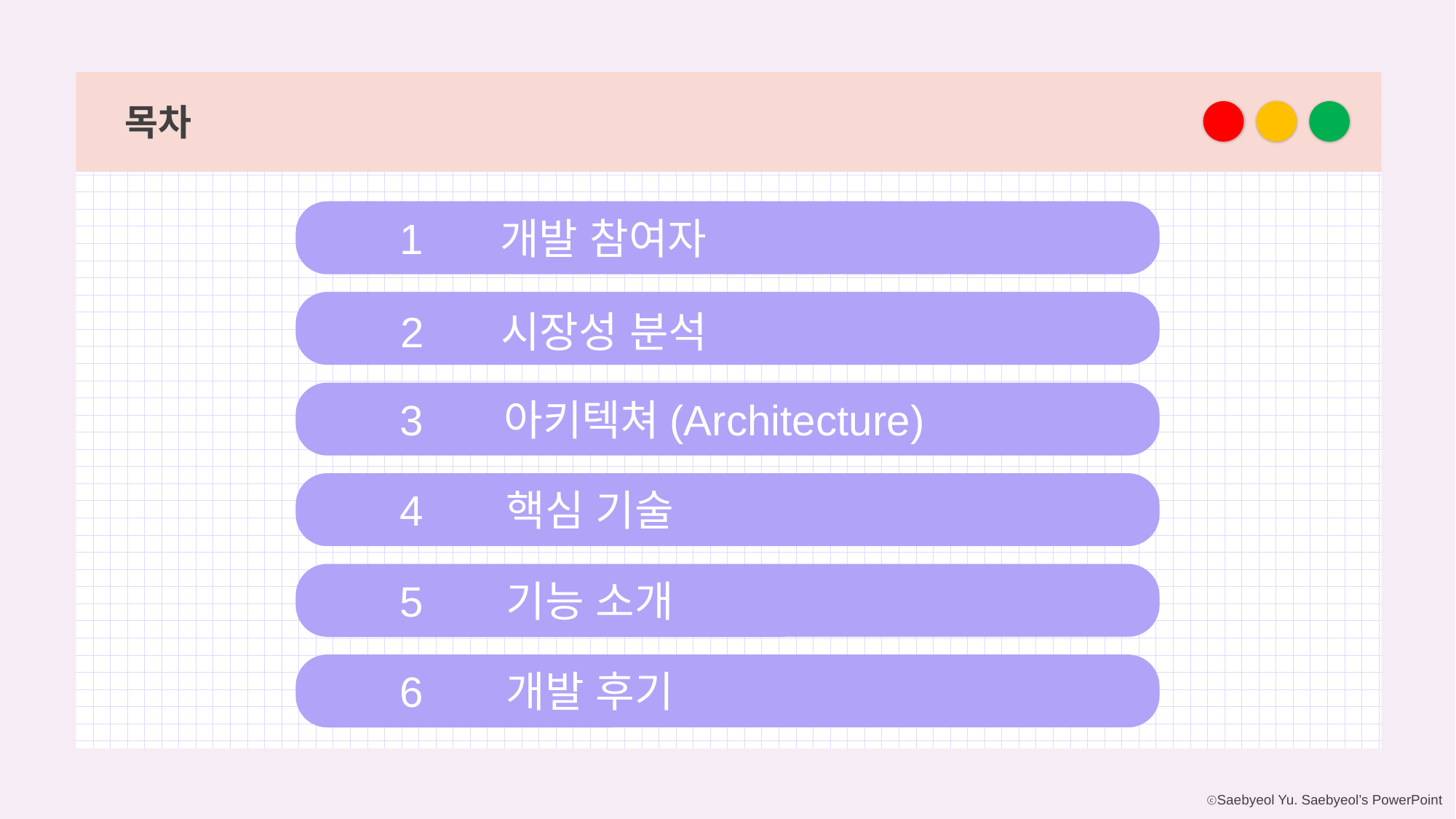

목차

1
개발 참여자

2
시장성 분석

아키텍쳐(Architecture)
3

핵심 기술
4

기능 소개
5

개발 후기
6